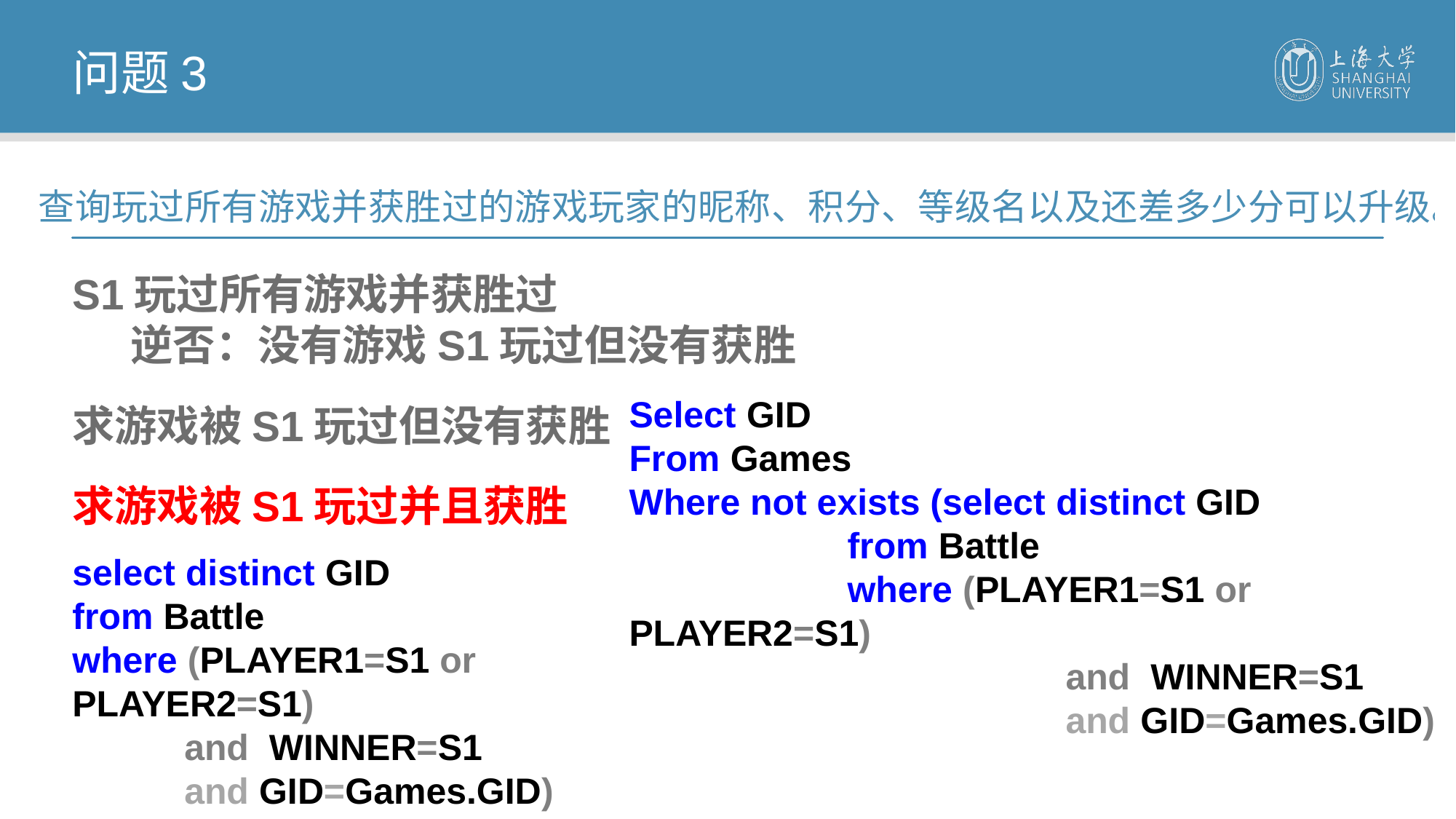

问题3
查询玩过所有游戏并获胜过的游戏玩家的昵称、积分、等级名以及还差多少分可以升级。
S1玩过所有游戏并获胜过
     逆否：没有游戏S1玩过但没有获胜
Select GID
From Games
Where not exists (select distinct GID
		from Battle
		where (PLAYER1=S1 or PLAYER2=S1)
           			and  WINNER=S1
           			and GID=Games.GID)
求游戏被S1玩过但没有获胜
求游戏被S1玩过并且获胜
select distinct GID
from Battle
where (PLAYER1=S1 or PLAYER2=S1)
           and  WINNER=S1
           and GID=Games.GID)